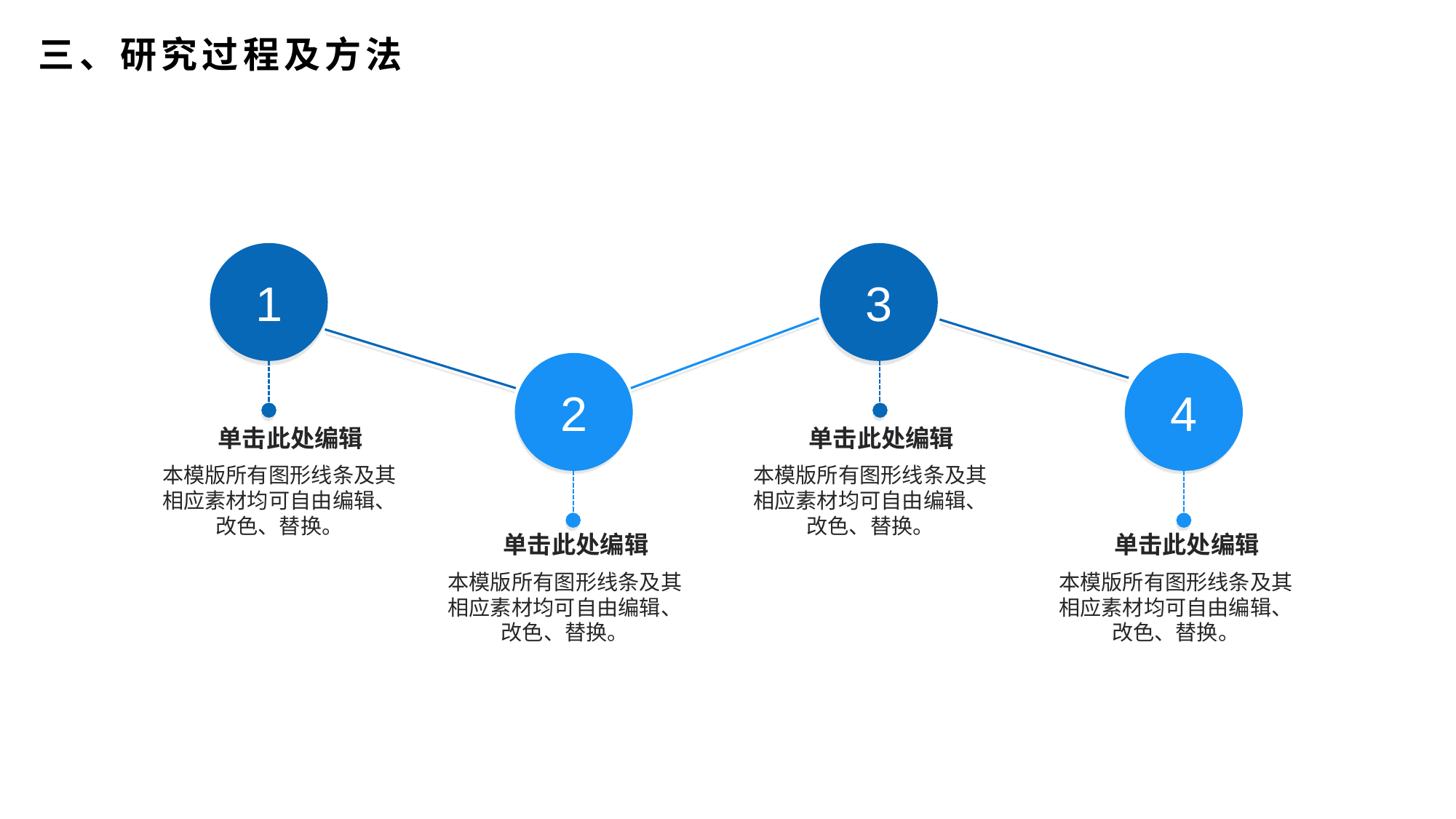

三、研究过程及方法
1
3
2
4
   单击此处编辑
   单击此处编辑
本模版所有图形线条及其相应素材均可自由编辑、改色、替换。
本模版所有图形线条及其相应素材均可自由编辑、改色、替换。
   单击此处编辑
   单击此处编辑
本模版所有图形线条及其相应素材均可自由编辑、改色、替换。
本模版所有图形线条及其相应素材均可自由编辑、改色、替换。